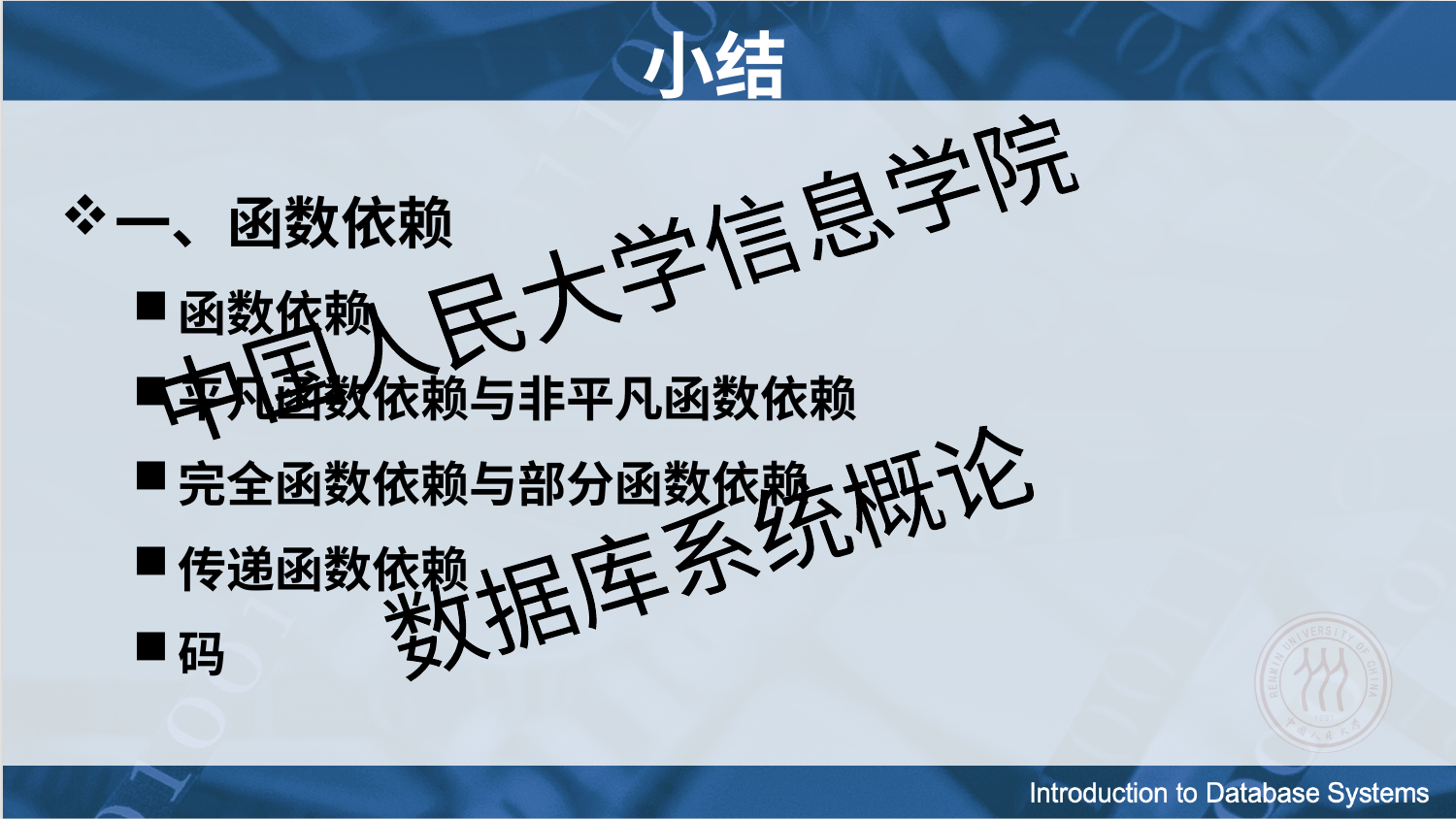

# 小结
一、函数依赖
函数依赖
平凡函数依赖与非平凡函数依赖
完全函数依赖与部分函数依赖
传递函数依赖
码